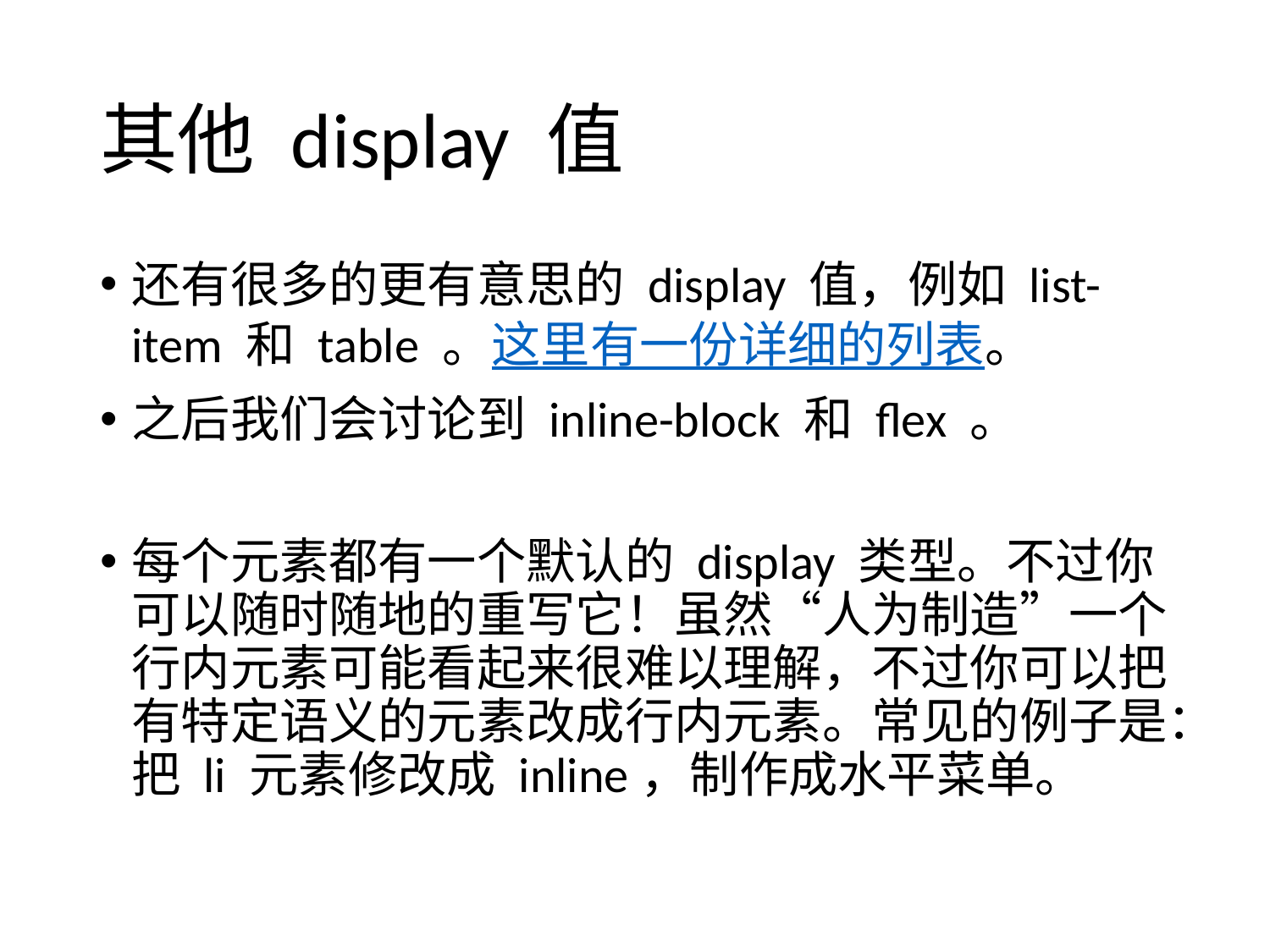

# 其他 display 值
还有很多的更有意思的 display 值，例如 list-item 和 table 。这里有一份详细的列表。
之后我们会讨论到 inline-block 和 flex 。

每个元素都有一个默认的 display 类型。不过你可以随时随地的重写它！虽然“人为制造”一个行内元素可能看起来很难以理解，不过你可以把有特定语义的元素改成行内元素。常见的例子是：把 li 元素修改成 inline，制作成水平菜单。